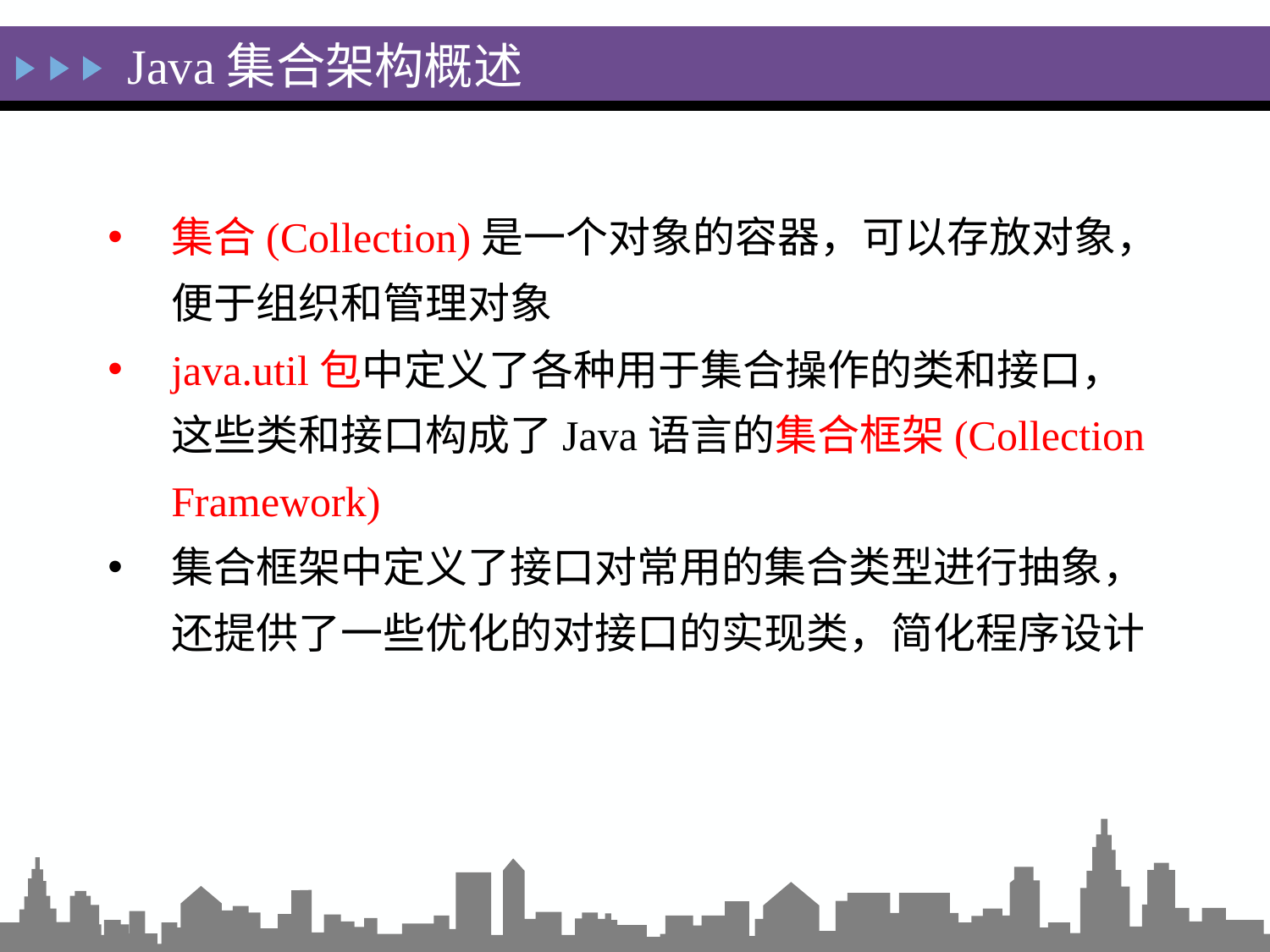

Java集合架构概述
集合(Collection)是一个对象的容器，可以存放对象，便于组织和管理对象
java.util包中定义了各种用于集合操作的类和接口，这些类和接口构成了Java语言的集合框架(Collection Framework)
集合框架中定义了接口对常用的集合类型进行抽象，还提供了一些优化的对接口的实现类，简化程序设计